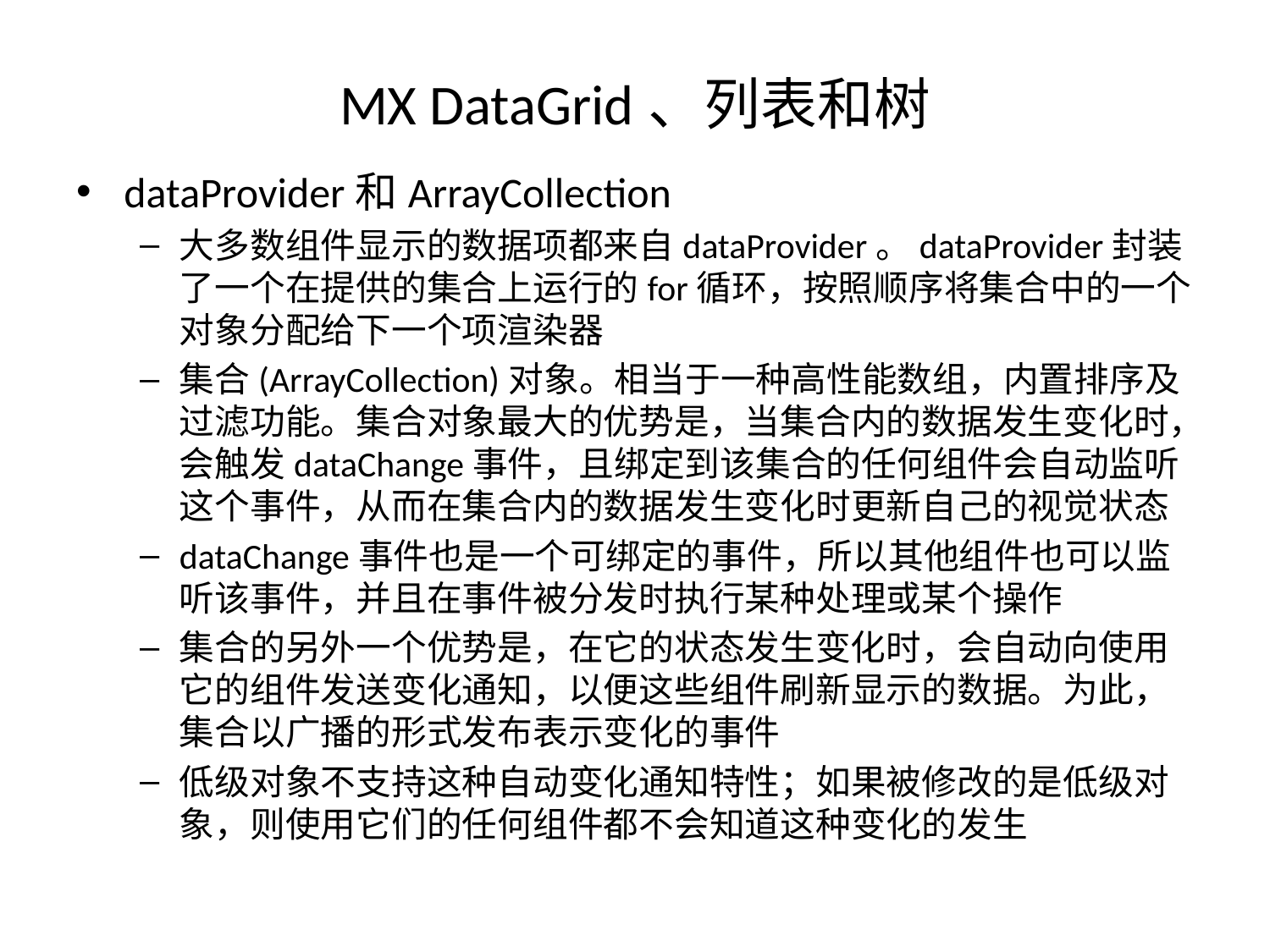

# MX DataGrid、列表和树
dataProvider和ArrayCollection
大多数组件显示的数据项都来自dataProvider。dataProvider封装了一个在提供的集合上运行的for循环，按照顺序将集合中的一个对象分配给下一个项渲染器
集合(ArrayCollection)对象。相当于一种高性能数组，内置排序及过滤功能。集合对象最大的优势是，当集合内的数据发生变化时，会触发dataChange事件，且绑定到该集合的任何组件会自动监听这个事件，从而在集合内的数据发生变化时更新自己的视觉状态
dataChange事件也是一个可绑定的事件，所以其他组件也可以监听该事件，并且在事件被分发时执行某种处理或某个操作
集合的另外一个优势是，在它的状态发生变化时，会自动向使用它的组件发送变化通知，以便这些组件刷新显示的数据。为此，集合以广播的形式发布表示变化的事件
低级对象不支持这种自动变化通知特性；如果被修改的是低级对象，则使用它们的任何组件都不会知道这种变化的发生